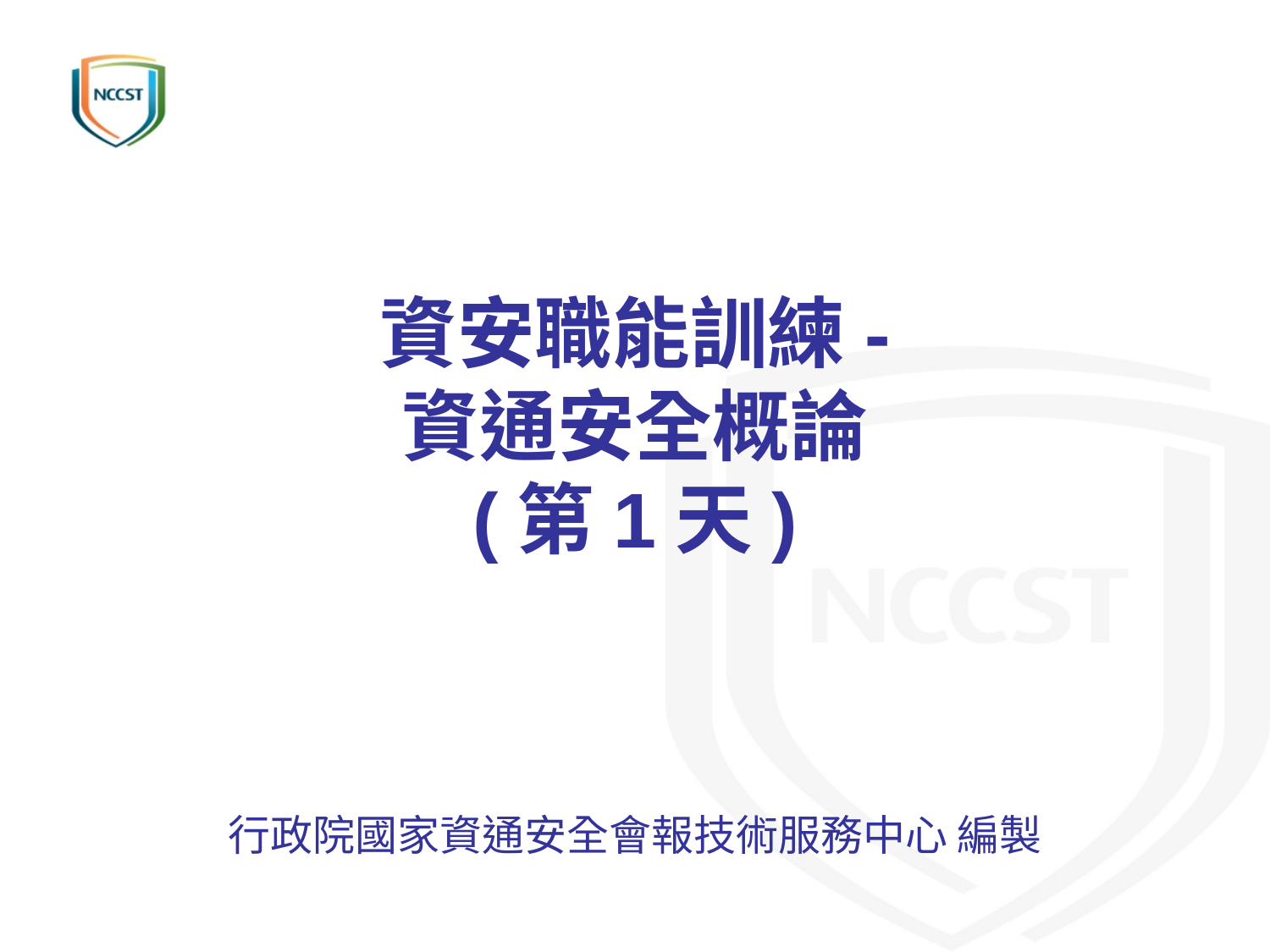

# 資安職能訓練- 資通安全概論 (第1天)
行政院國家資通安全會報技術服務中心 編製